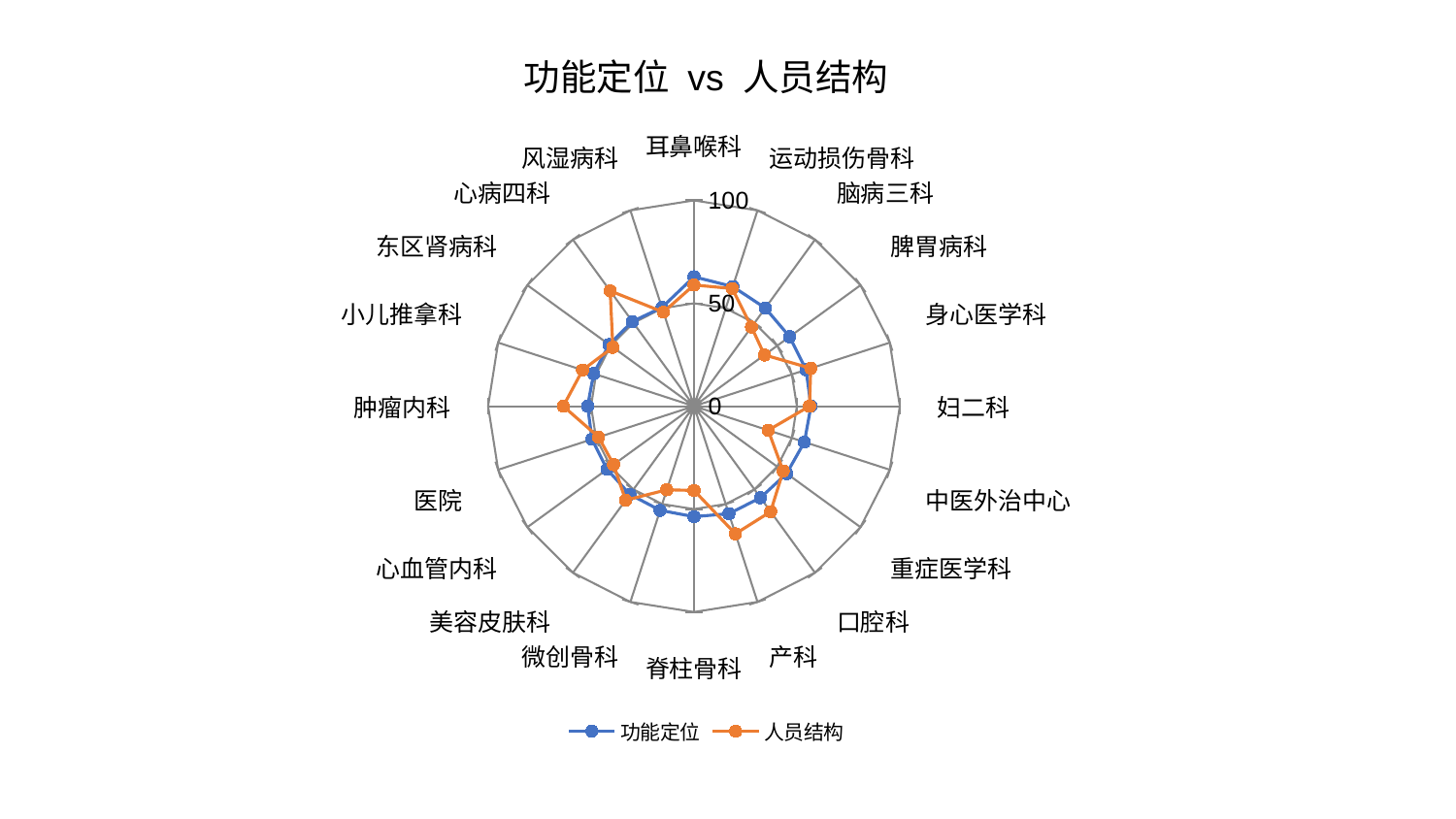

### Chart: 功能定位 vs 人员结构

| Category | 功能定位 | 人员结构 |
|---|---|---|
| 耳鼻喉科 | 62.86801463411464 | 58.894965933746256 |
| 运动损伤骨科 | 61.116034924647174 | 60.115043979827135 |
| 脑病三科 | 58.94798759623684 | 47.58749357307182 |
| 脾胃病科 | 57.44530476867091 | 42.35455353803362 |
| 身心医学科 | 57.27289954636482 | 59.64794667097261 |
| 妇二科 | 56.835676578162854 | 56.14719342753697 |
| 中医外治中心 | 56.424828079309606 | 37.91992503124116 |
| 重症医学科 | 55.67197945612887 | 53.587651011729875 |
| 口腔科 | 54.99708453578119 | 63.37037242826741 |
| 产科 | 54.932942104225546 | 65.2022616928499 |
| 脊柱骨科 | 53.68751635597413 | 40.94773984817087 |
| 微创骨科 | 53.21593041592734 | 42.70912131617821 |
| 美容皮肤科 | 52.96695437390435 | 56.48818315404143 |
| 心血管内科 | 52.19226498785814 | 48.27868081615129 |
| 医院 | 52.05122584470744 | 48.70362993446573 |
| 肿瘤内科 | 51.645073592582996 | 63.491950757433834 |
| 小儿推拿科 | 51.25381514281433 | 56.868012098904686 |
| 东区肾病科 | 50.96476371653704 | 48.698245778210016 |
| 心病四科 | 50.87449314751419 | 69.23720780854573 |
| 风湿病科 | 50.42916279278174 | 48.04883186578622 |
33